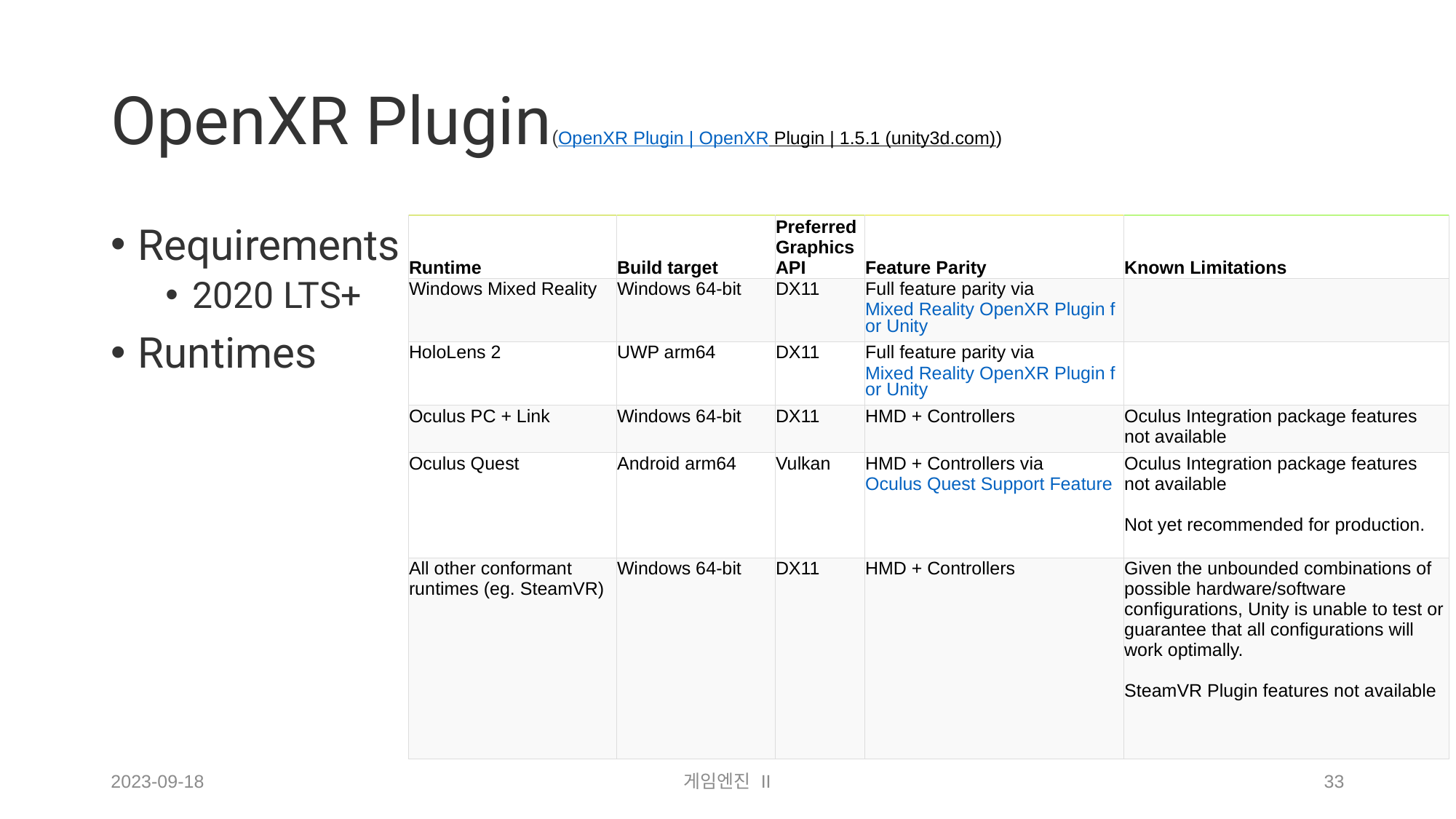

# OpenXR Plugin(OpenXR Plugin | OpenXR Plugin | 1.5.1 (unity3d.com))
| Runtime | Build target | Preferred Graphics API | Feature Parity | Known Limitations |
| --- | --- | --- | --- | --- |
| Windows Mixed Reality | Windows 64-bit | DX11 | Full feature parity via Mixed Reality OpenXR Plugin for Unity |  |
| HoloLens 2 | UWP arm64 | DX11 | Full feature parity via Mixed Reality OpenXR Plugin for Unity |  |
| Oculus PC + Link | Windows 64-bit | DX11 | HMD + Controllers | Oculus Integration package features not available |
| Oculus Quest | Android arm64 | Vulkan | HMD + Controllers via Oculus Quest Support Feature | Oculus Integration package features not available Not yet recommended for production. |
| All other conformant runtimes (eg. SteamVR) | Windows 64-bit | DX11 | HMD + Controllers | Given the unbounded combinations of possible hardware/software configurations, Unity is unable to test or guarantee that all configurations will work optimally. SteamVR Plugin features not available |
Requirements
2020 LTS+
Runtimes

2023-09-18
게임엔진 II
33